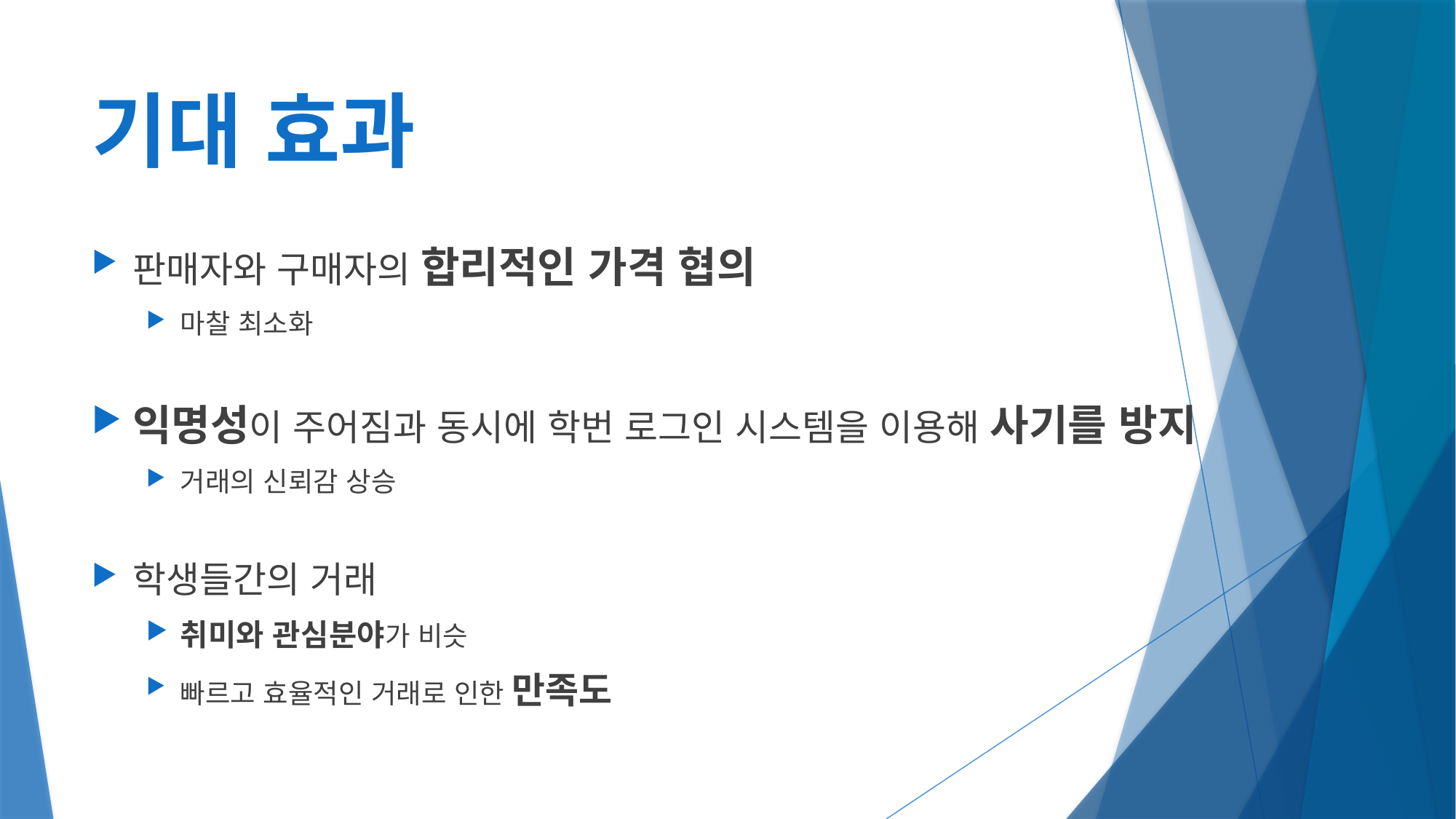

# 기대 효과
판매자와 구매자의 합리적인 가격 협의
마찰 최소화

익명성이 주어짐과 동시에 학번 로그인 시스템을 이용해 사기를 방지
거래의 신뢰감 상승

학생들간의 거래
취미와 관심분야가 비슷
빠르고 효율적인 거래로 인한 만족도